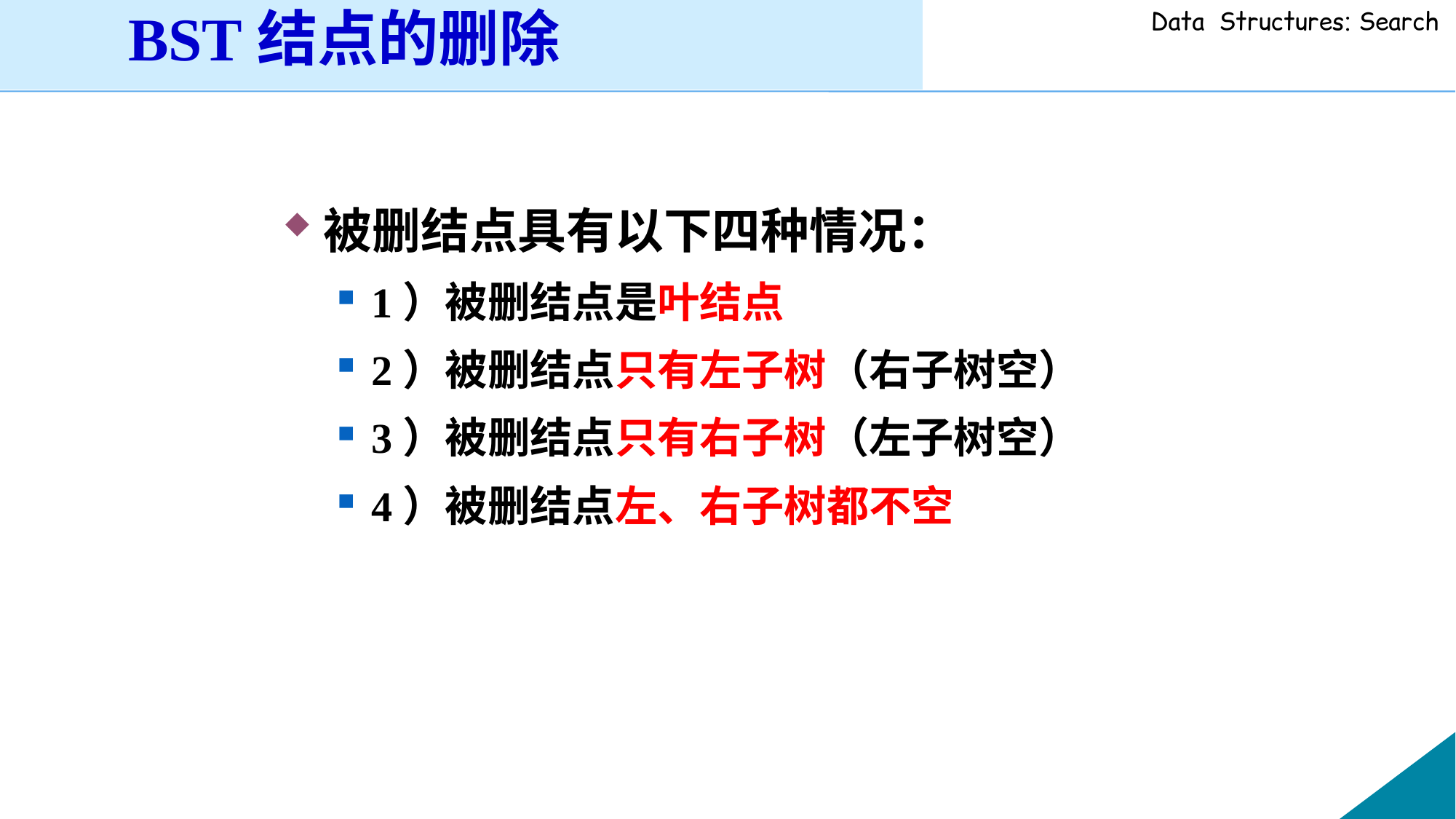

BST结点的删除
被删结点具有以下四种情况：
1）被删结点是叶结点
2）被删结点只有左子树（右子树空）
3）被删结点只有右子树（左子树空）
4）被删结点左、右子树都不空